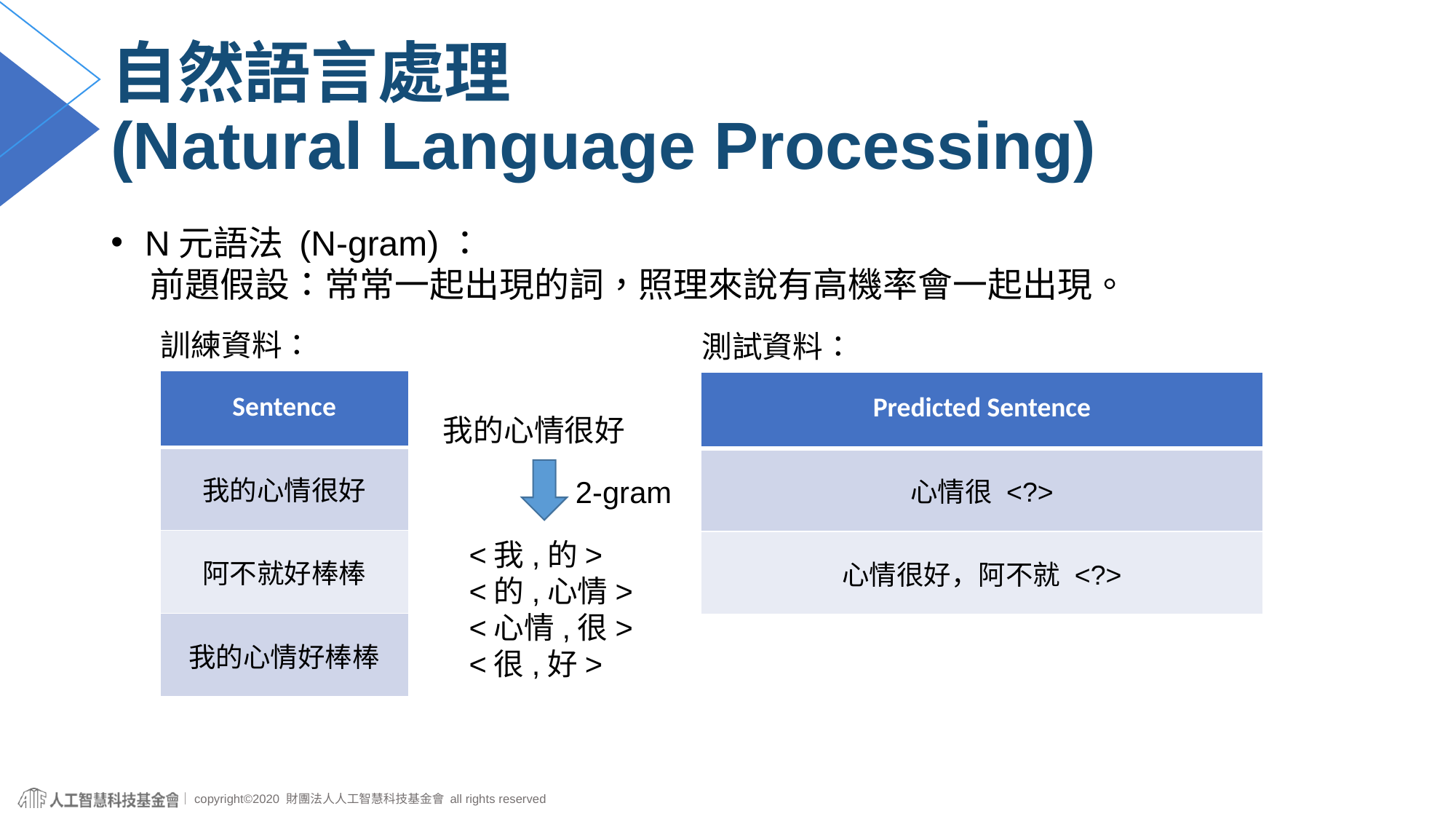

# 自然語言處理 (Natural Language Processing)
N元語法 (N-gram)：
    前題假設：常常一起出現的詞，照理來說有高機率會一起出現。
訓練資料：
測試資料：
| Sentence |
| --- |
| 我的心情很好 |
| 阿不就好棒棒 |
| 我的心情好棒棒 |
| Predicted Sentence |
| --- |
| 心情很 <?> |
| 心情很好，阿不就 <?> |
我的心情很好

2-gram
<我,的>
<的,心情>
<心情,很>
<很,好>